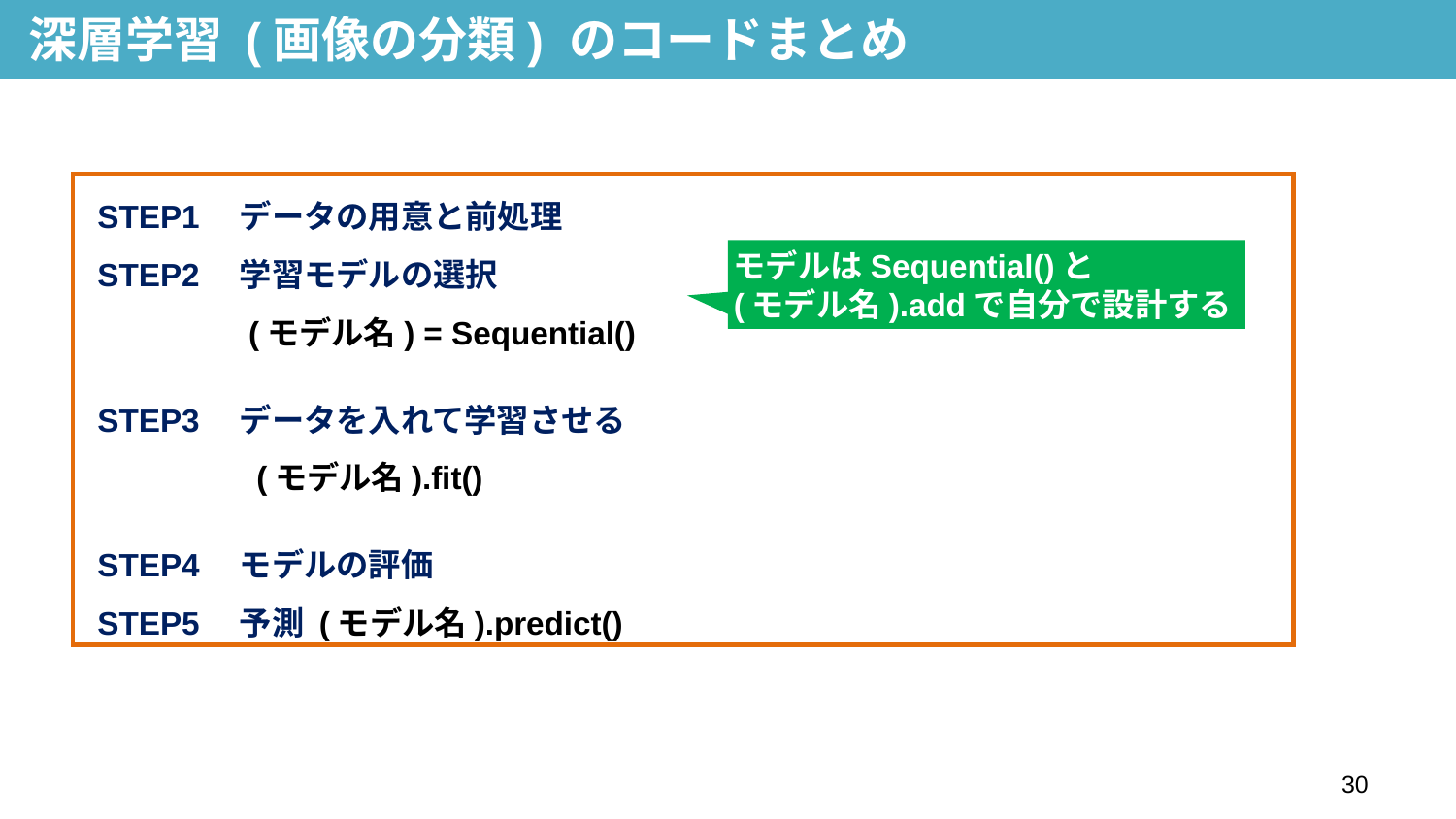

深層学習 (画像の分類) のコードまとめ
STEP1　データの用意と前処理
STEP2　学習モデルの選択
　　　　  (モデル名) = Sequential()

STEP3　データを入れて学習させる
 　　　　 (モデル名).fit()

STEP4　モデルの評価
STEP5　予測 (モデル名).predict()
モデルはSequential()と
(モデル名).addで自分で設計する
30